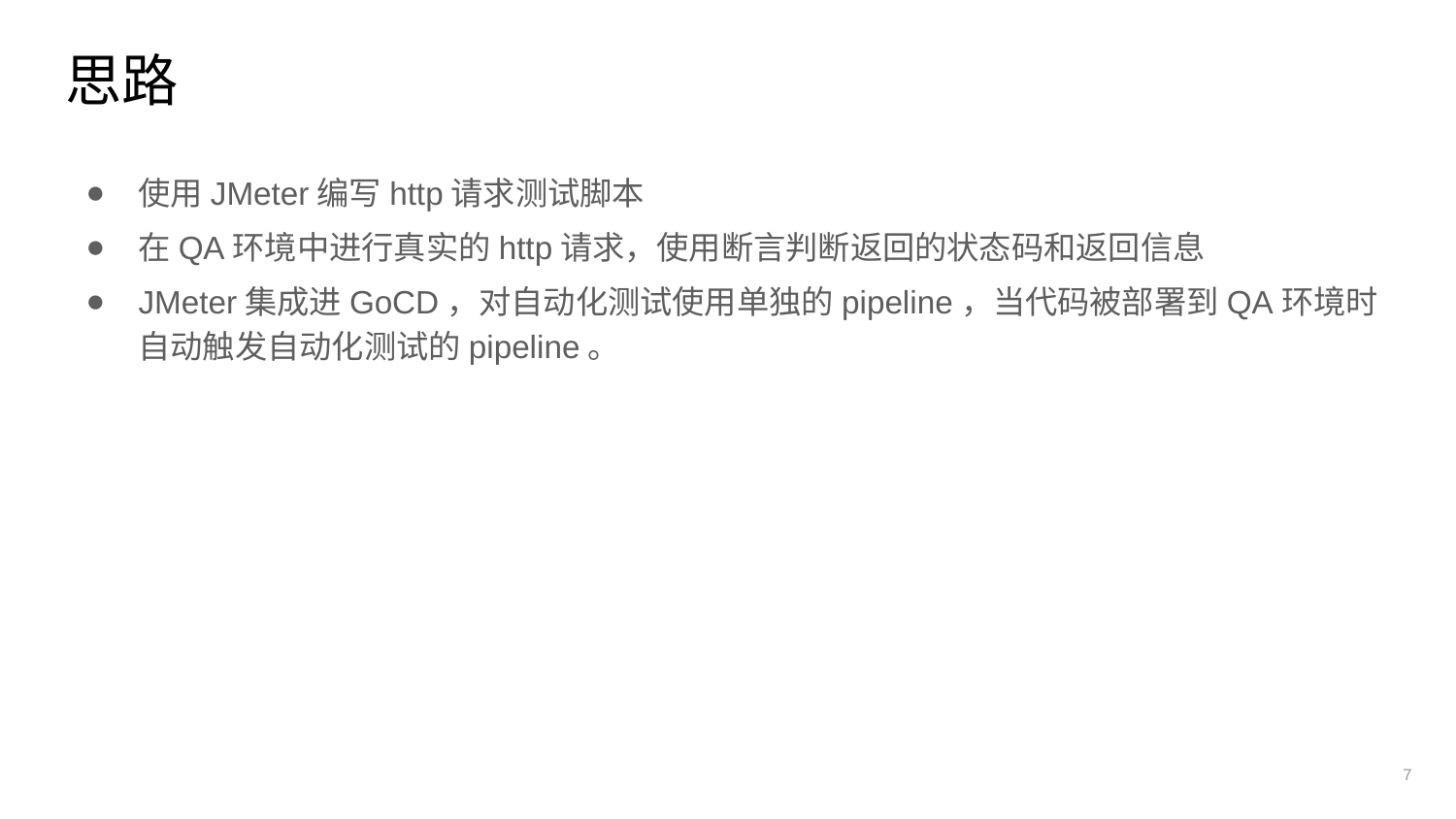

# 思路
使用JMeter编写http请求测试脚本
在QA环境中进行真实的http请求，使用断言判断返回的状态码和返回信息
JMeter集成进GoCD，对自动化测试使用单独的pipeline，当代码被部署到QA环境时自动触发自动化测试的pipeline。
7